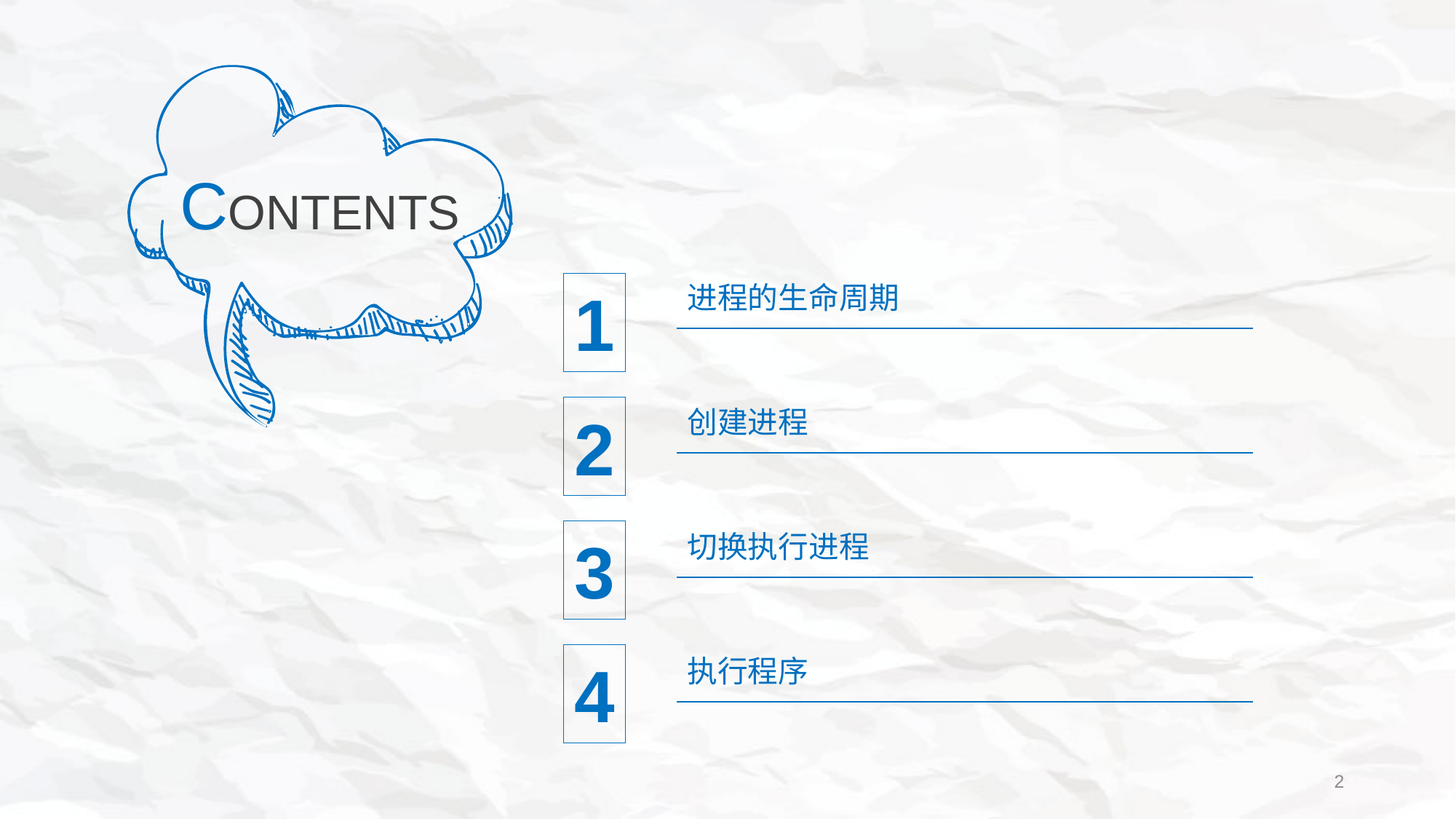

CONTENTS
进程的生命周期

1
2
创建进程

3
切换执行进程

4
执行程序

2